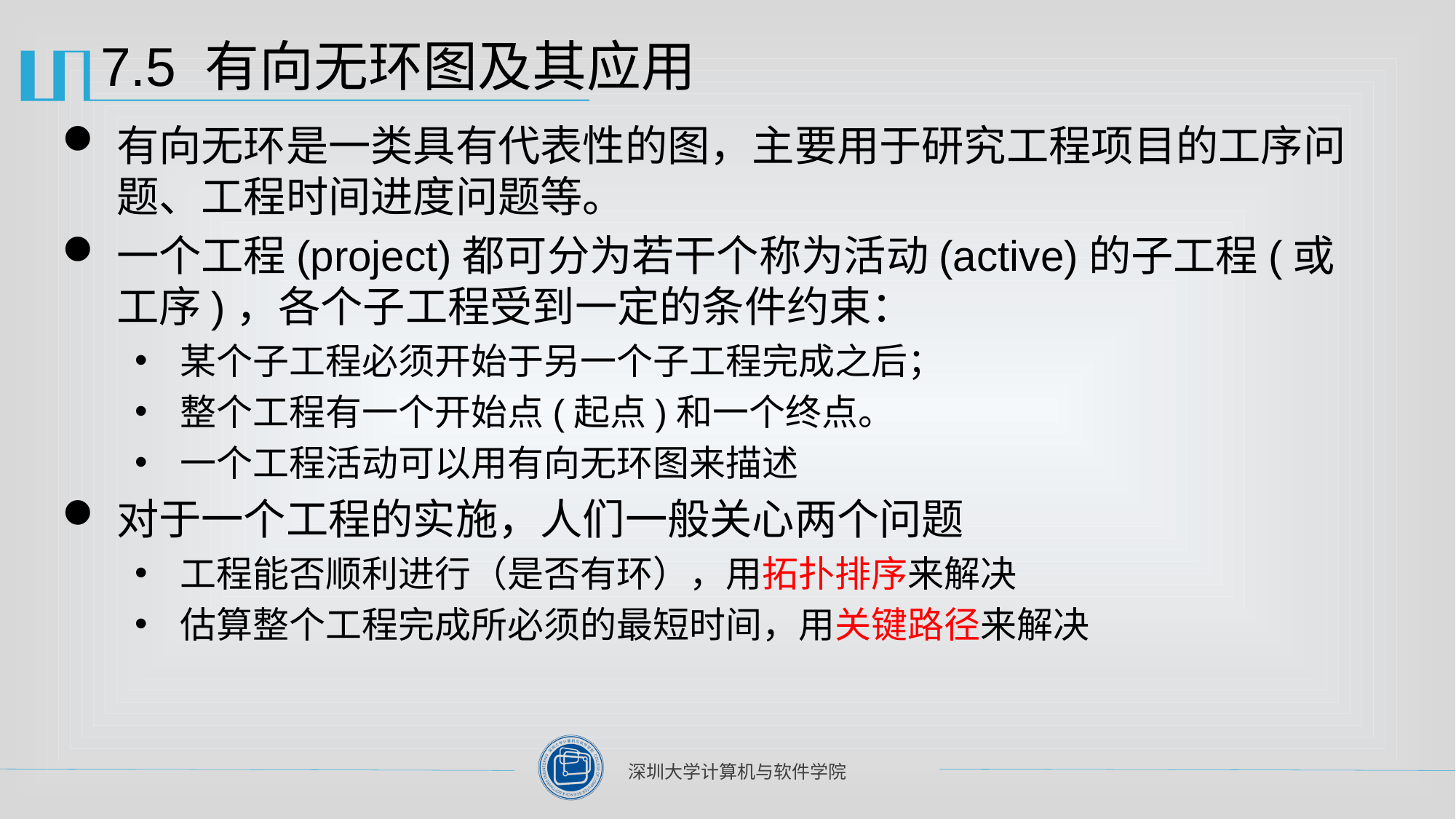

# 7.5 有向无环图及其应用
有向无环是一类具有代表性的图，主要用于研究工程项目的工序问题、工程时间进度问题等。
一个工程(project)都可分为若干个称为活动(active)的子工程(或工序)，各个子工程受到一定的条件约束：
某个子工程必须开始于另一个子工程完成之后；
整个工程有一个开始点(起点)和一个终点。
一个工程活动可以用有向无环图来描述
对于一个工程的实施，人们一般关心两个问题
工程能否顺利进行（是否有环），用拓扑排序来解决
估算整个工程完成所必须的最短时间，用关键路径来解决

96